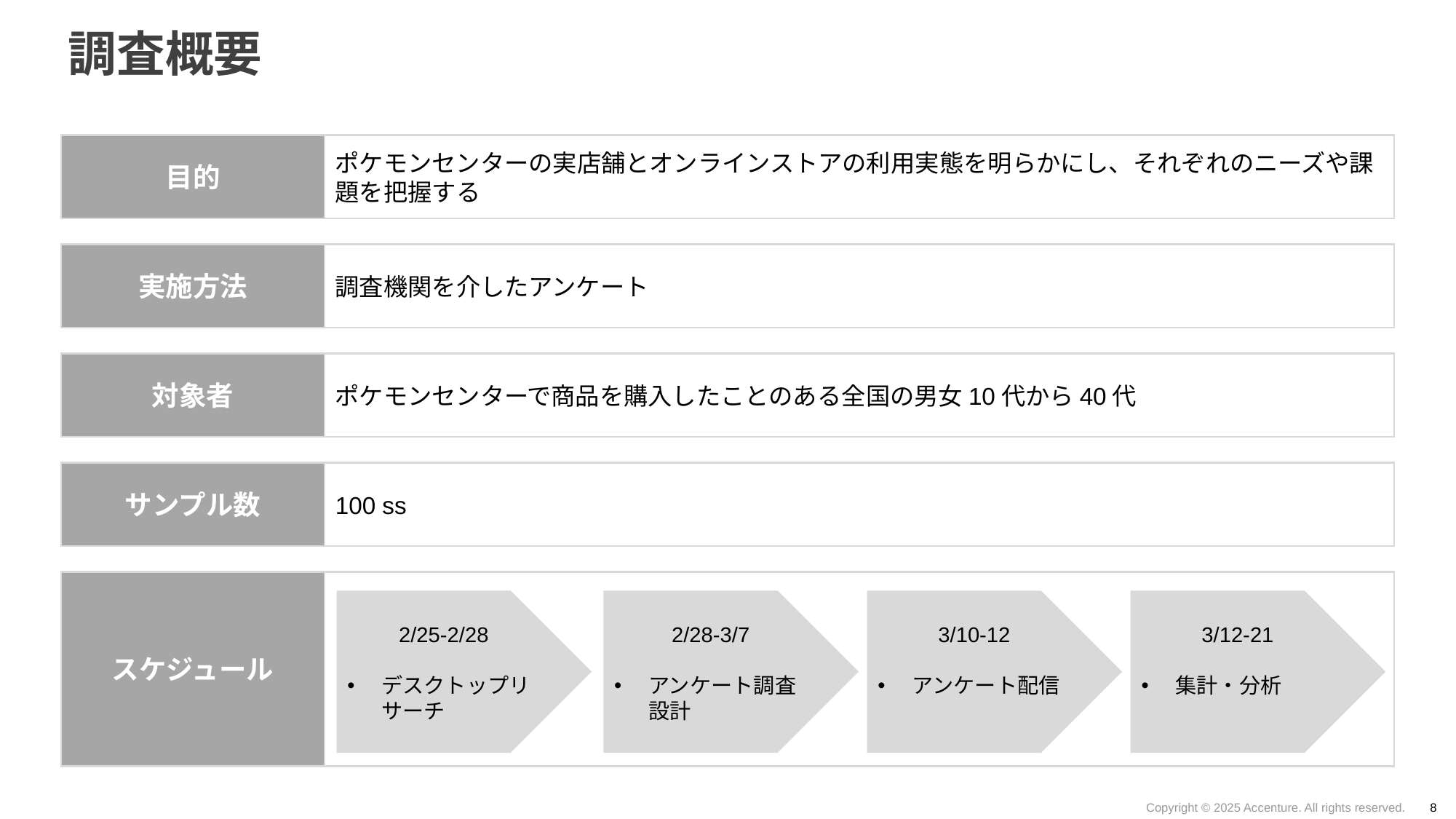

# 調査概要
目的
ポケモンセンターの実店舗とオンラインストアの利用実態を明らかにし、それぞれのニーズや課題を把握する
実施方法
調査機関を介したアンケート
対象者
ポケモンセンターで商品を購入したことのある全国の男女10代から40代
サンプル数
100 ss
スケジュール

2/25-2/28

デスクトップリサーチ

2/28-3/7

アンケート調査設計

3/10-12

アンケート配信

3/12-21

集計・分析